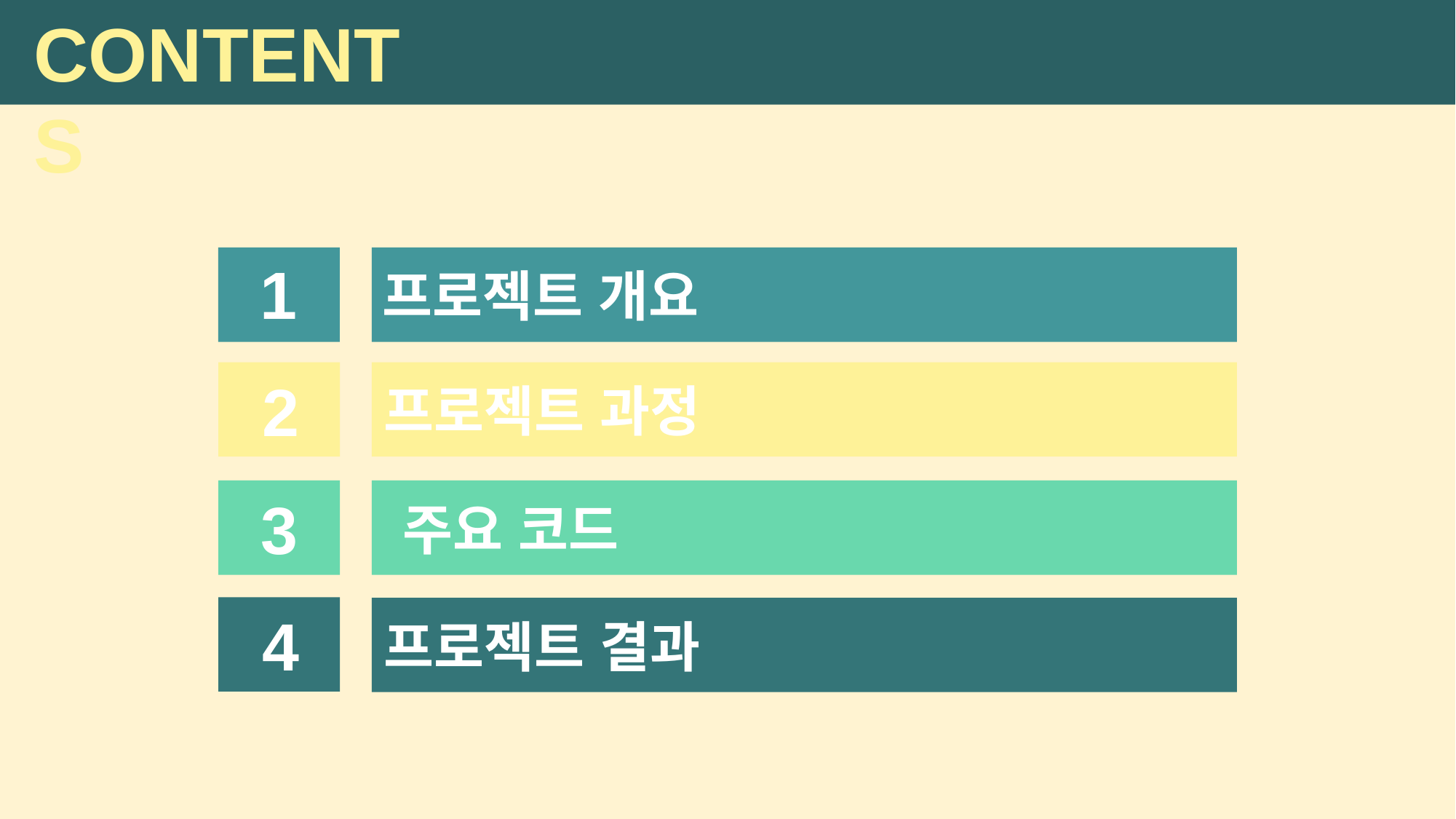

CONTENTS

1
프로젝트 개요

2
프로젝트 과정
3

주요 코드

4
프로젝트 결과